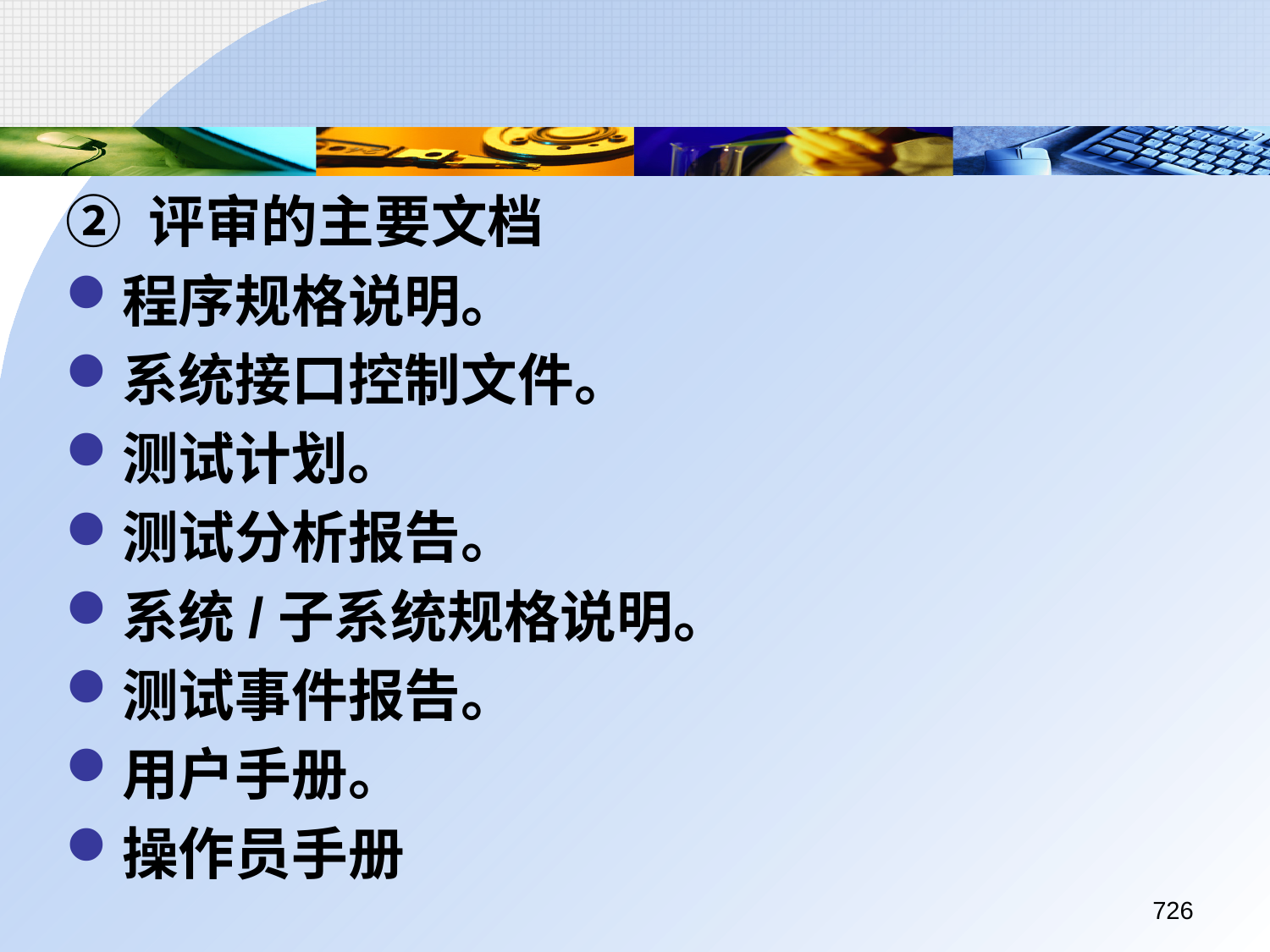

② 评审的主要文档
程序规格说明。
系统接口控制文件。
测试计划。
测试分析报告。
系统/子系统规格说明。
测试事件报告。
用户手册。
操作员手册

726